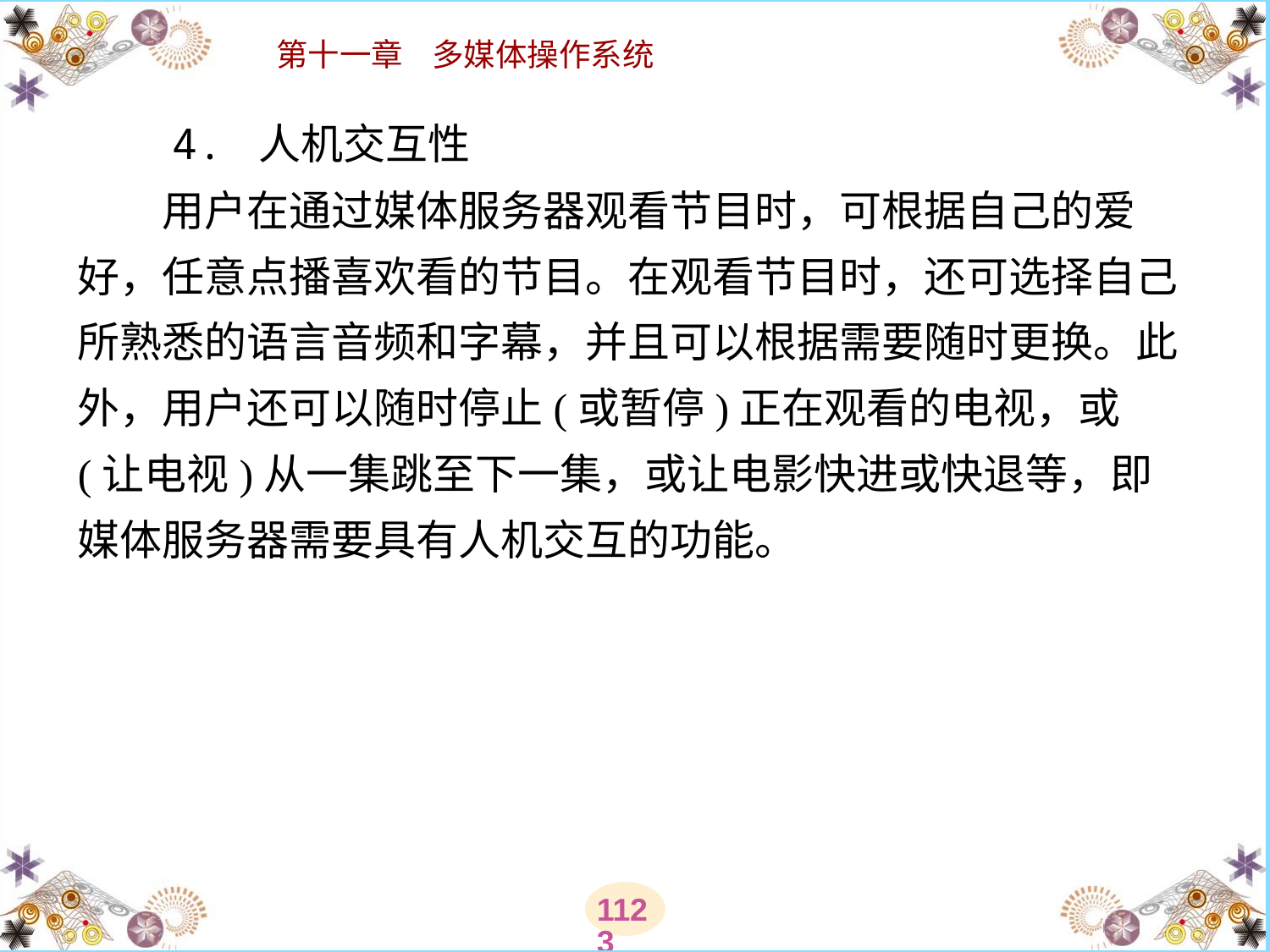

# 4. 人机交互性 　　用户在通过媒体服务器观看节目时，可根据自己的爱好，任意点播喜欢看的节目。在观看节目时，还可选择自己所熟悉的语言音频和字幕，并且可以根据需要随时更换。此外，用户还可以随时停止(或暂停)正在观看的电视，或(让电视)从一集跳至下一集，或让电影快进或快退等，即媒体服务器需要具有人机交互的功能。